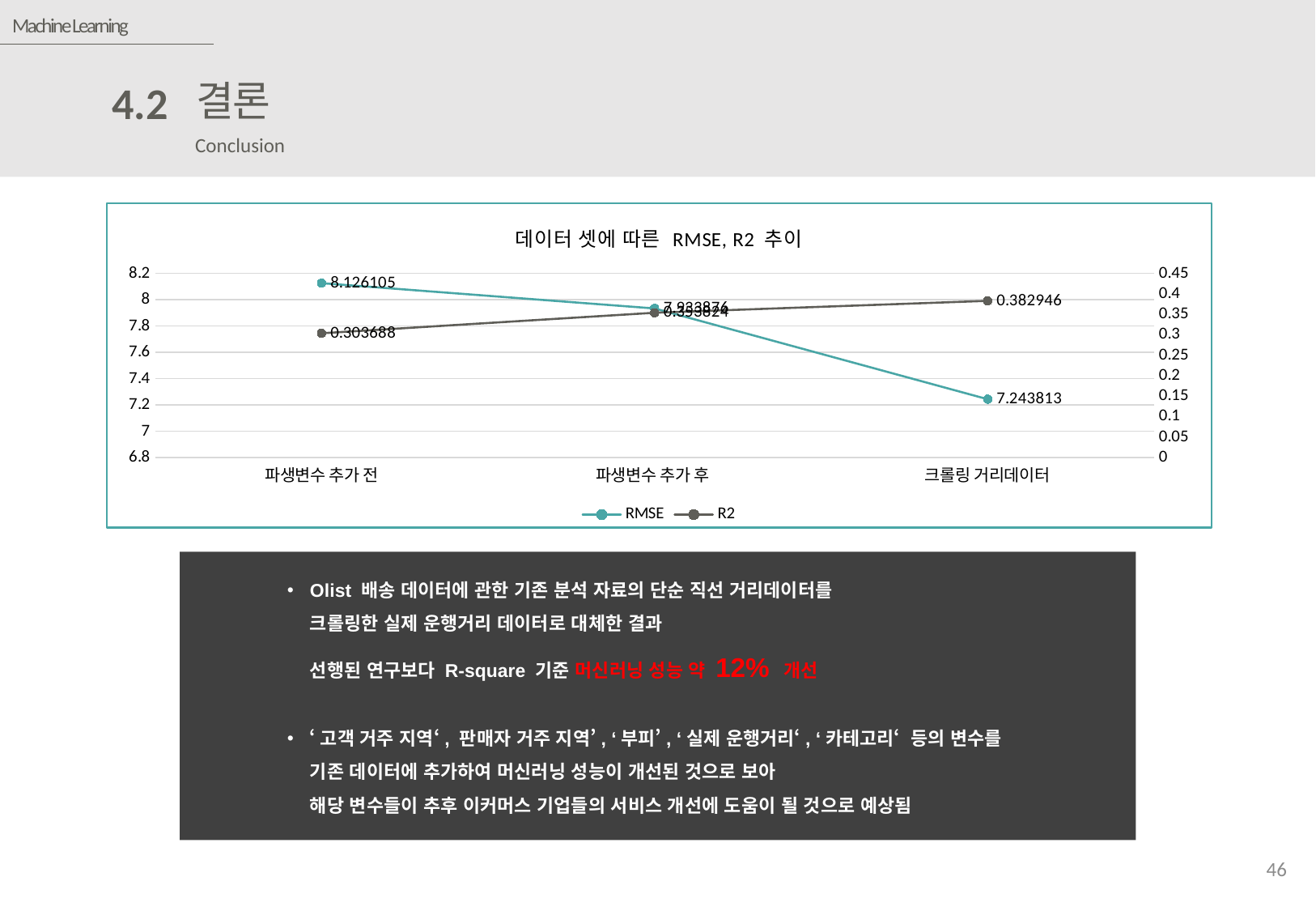

Machine Learning
결론
4.2
Conclusion

### Chart: 데이터 셋에 따른 RMSE, R2 추이

| Category | RMSE | R2 |
|---|---|---|
| 파생변수 추가 전 | 8.126105 | 0.303688 |
| 파생변수 추가 후  | 7.933876 | 0.353824 |
| 크롤링 거리데이터 | 7.243813 | 0.382946 |
Olist 배송 데이터에 관한 기존 분석 자료의 단순 직선 거리데이터를
크롤링한 실제 운행거리 데이터로 대체한 결과
선행된 연구보다 R-square 기준 머신러닝 성능 약 12% 개선

‘고객 거주 지역‘, 판매자 거주 지역’, ‘부피’, ‘실제 운행거리‘, ‘카테고리‘  등의 변수를
기존 데이터에 추가하여 머신러닝 성능이 개선된 것으로 보아
해당 변수들이 추후 이커머스 기업들의 서비스 개선에 도움이 될 것으로 예상됨

46